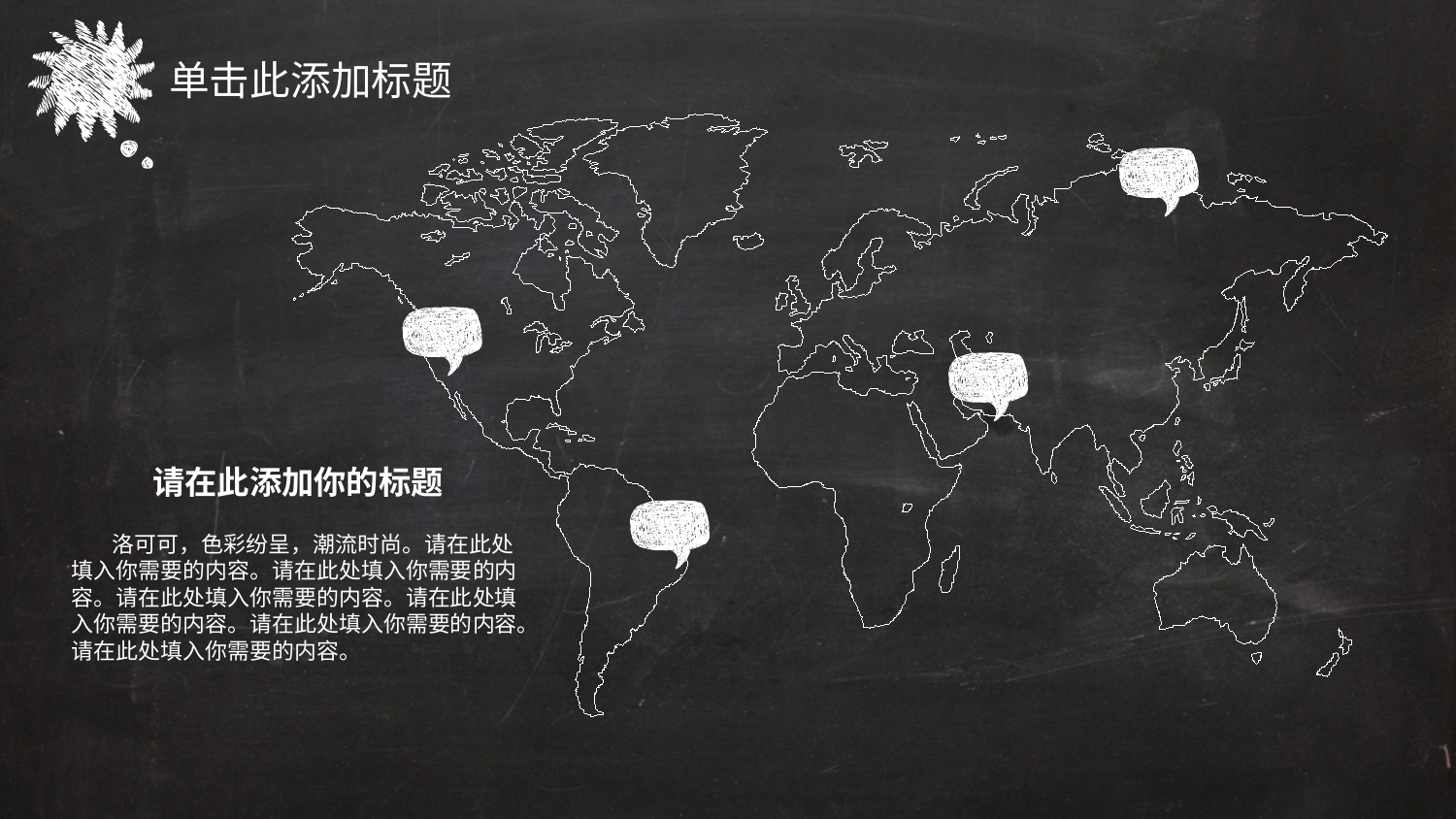

单击此添加标题

请在此添加你的标题

       洛可可，色彩纷呈，潮流时尚。请在此处填入你需要的内容。请在此处填入你需要的内容。请在此处填入你需要的内容。请在此处填入你需要的内容。请在此处填入你需要的内容。请在此处填入你需要的内容。